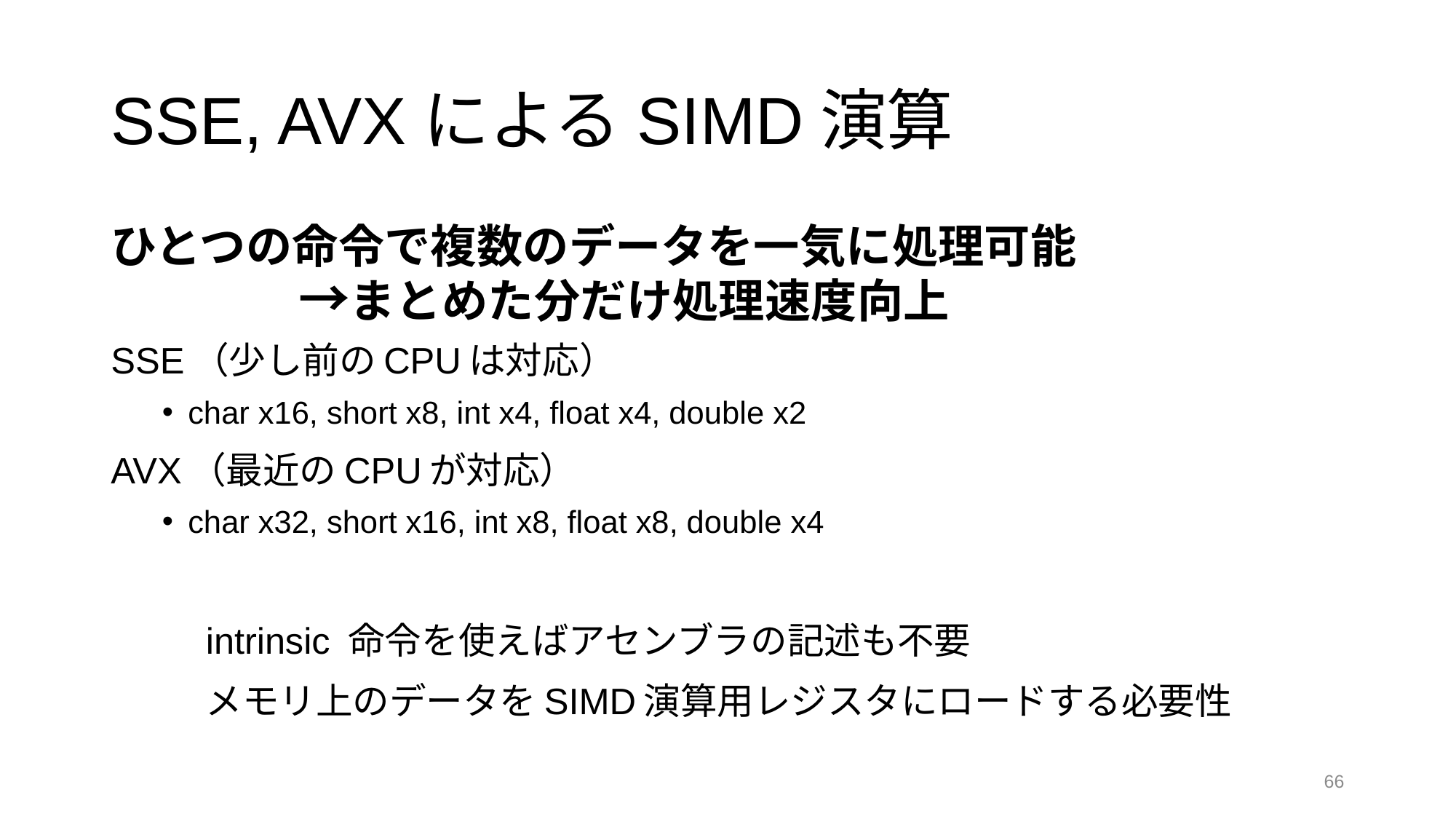

# SSE, AVXによるSIMD演算
ひとつの命令で複数のデータを一気に処理可能
				　　→まとめた分だけ処理速度向上
SSE（少し前のCPUは対応）
char x16, short x8, int x4, float x4, double x2
AVX（最近のCPUが対応）
char x32, short x16, int x8, float x8, double x4

	intrinsic 命令を使えばアセンブラの記述も不要
	メモリ上のデータをSIMD演算用レジスタにロードする必要性

66